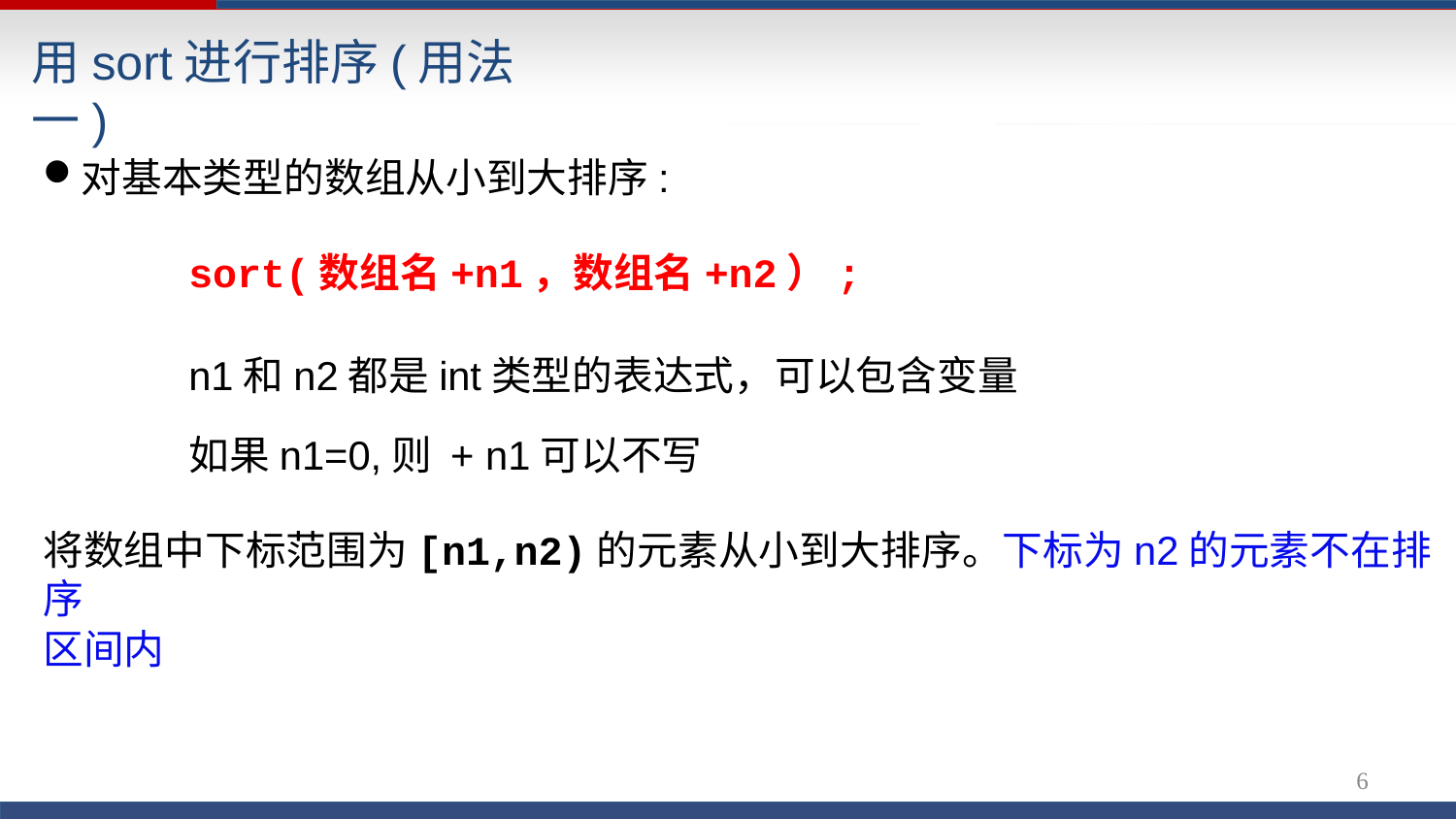

# 用sort进行排序(用法一)
对基本类型的数组从小到大排序:
sort(数组名+n1，数组名+n2）;

n1和n2都是int类型的表达式，可以包含变量

如果n1=0,则 + n1可以不写
将数组中下标范围为[n1,n2)的元素从小到大排序。下标为n2的元素不在排序
区间内
6